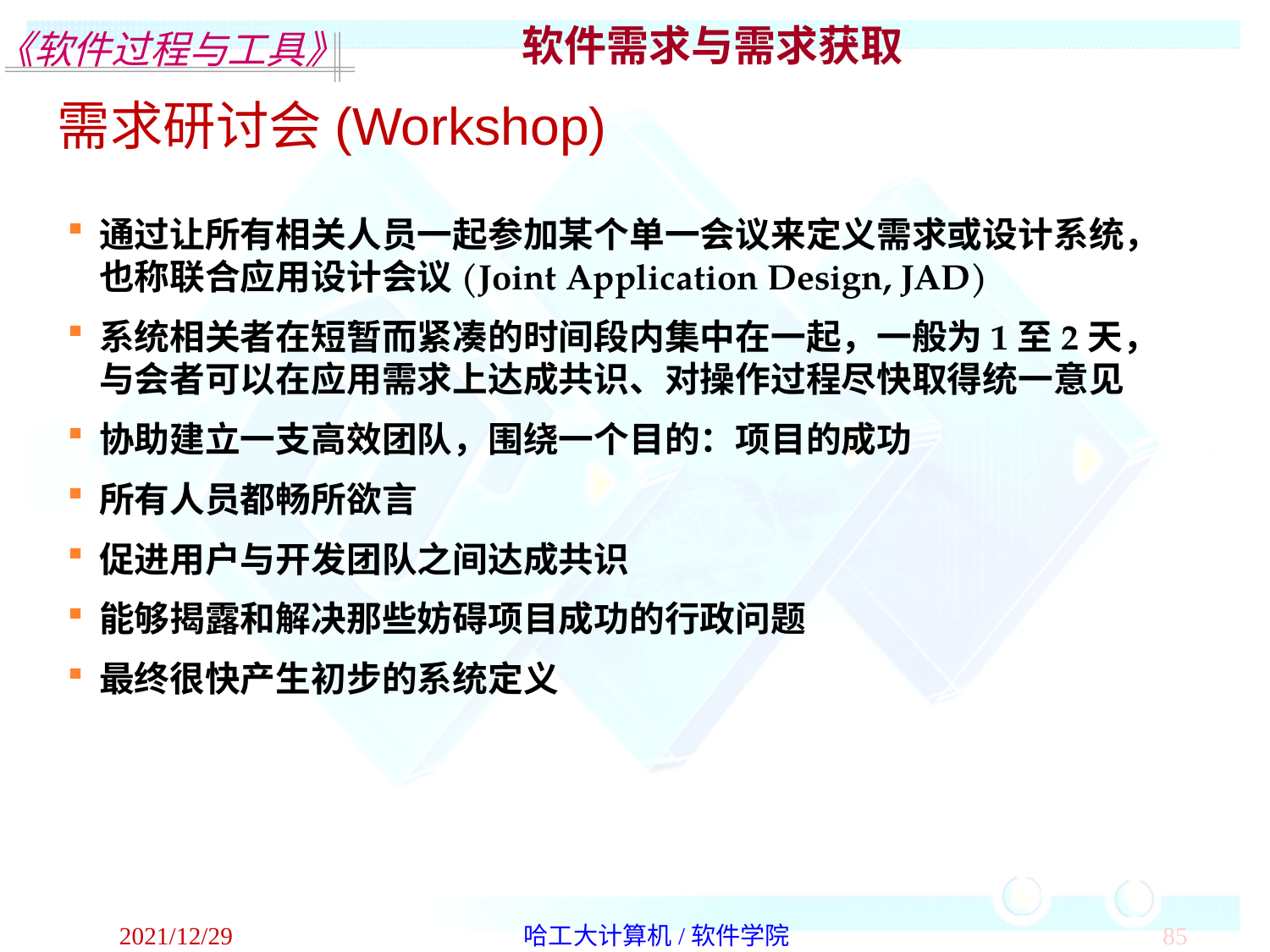

软件需求与需求获取
需求研讨会(Workshop)
通过让所有相关人员一起参加某个单一会议来定义需求或设计系统，也称联合应用设计会议(Joint Application Design, JAD)
系统相关者在短暂而紧凑的时间段内集中在一起，一般为1至2天，与会者可以在应用需求上达成共识、对操作过程尽快取得统一意见
协助建立一支高效团队，围绕一个目的：项目的成功
所有人员都畅所欲言
促进用户与开发团队之间达成共识
能够揭露和解决那些妨碍项目成功的行政问题
最终很快产生初步的系统定义